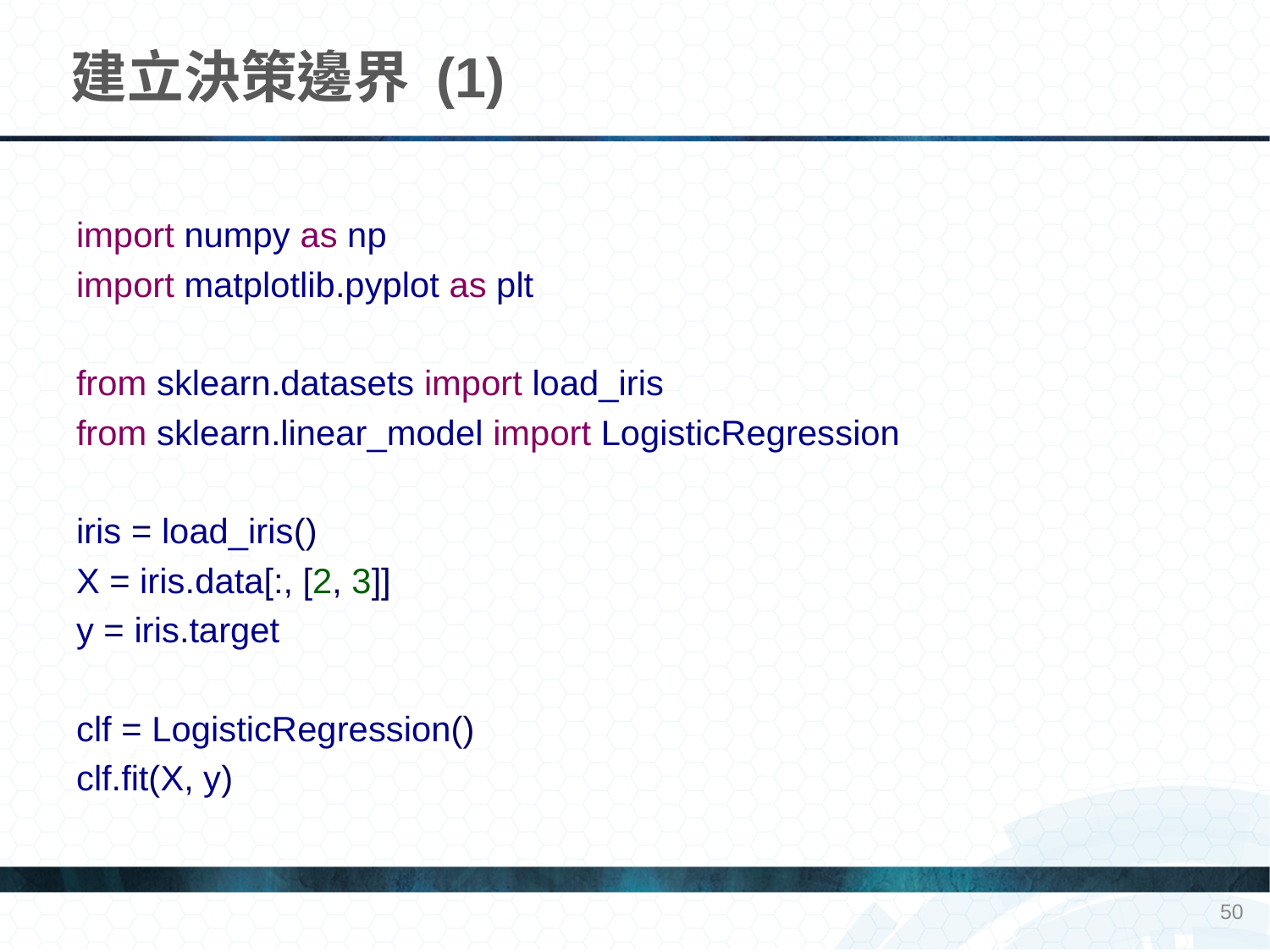

# 建立決策邊界 (1)
import numpy as np
import matplotlib.pyplot as plt

from sklearn.datasets import load_iris
from sklearn.linear_model import LogisticRegression

iris = load_iris()
X = iris.data[:, [2, 3]]
y = iris.target

clf = LogisticRegression()
clf.fit(X, y)

50